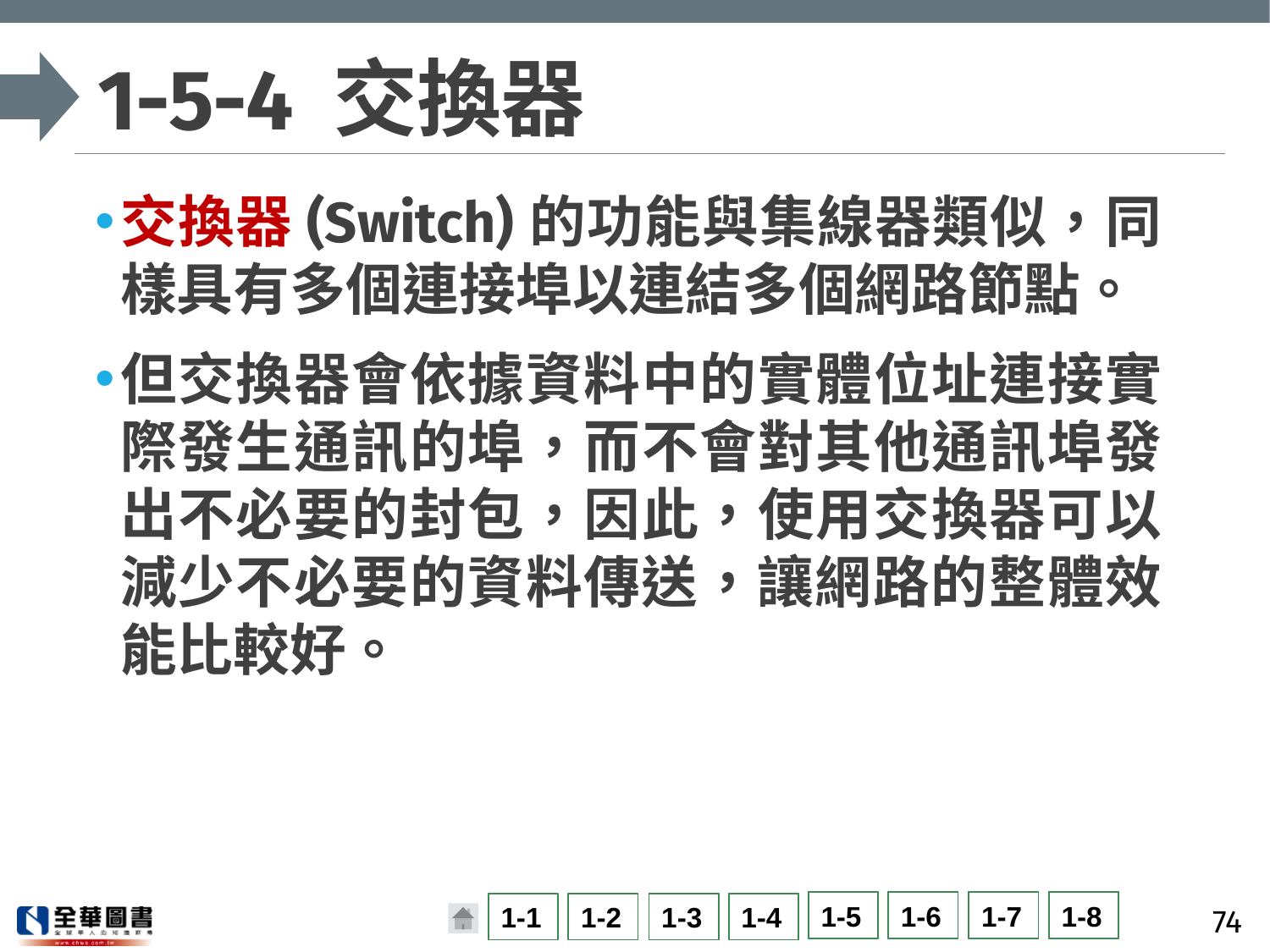

# 1-5-4 交換器
交換器(Switch)的功能與集線器類似，同樣具有多個連接埠以連結多個網路節點。
但交換器會依據資料中的實體位址連接實際發生通訊的埠，而不會對其他通訊埠發出不必要的封包，因此，使用交換器可以減少不必要的資料傳送，讓網路的整體效能比較好。

74